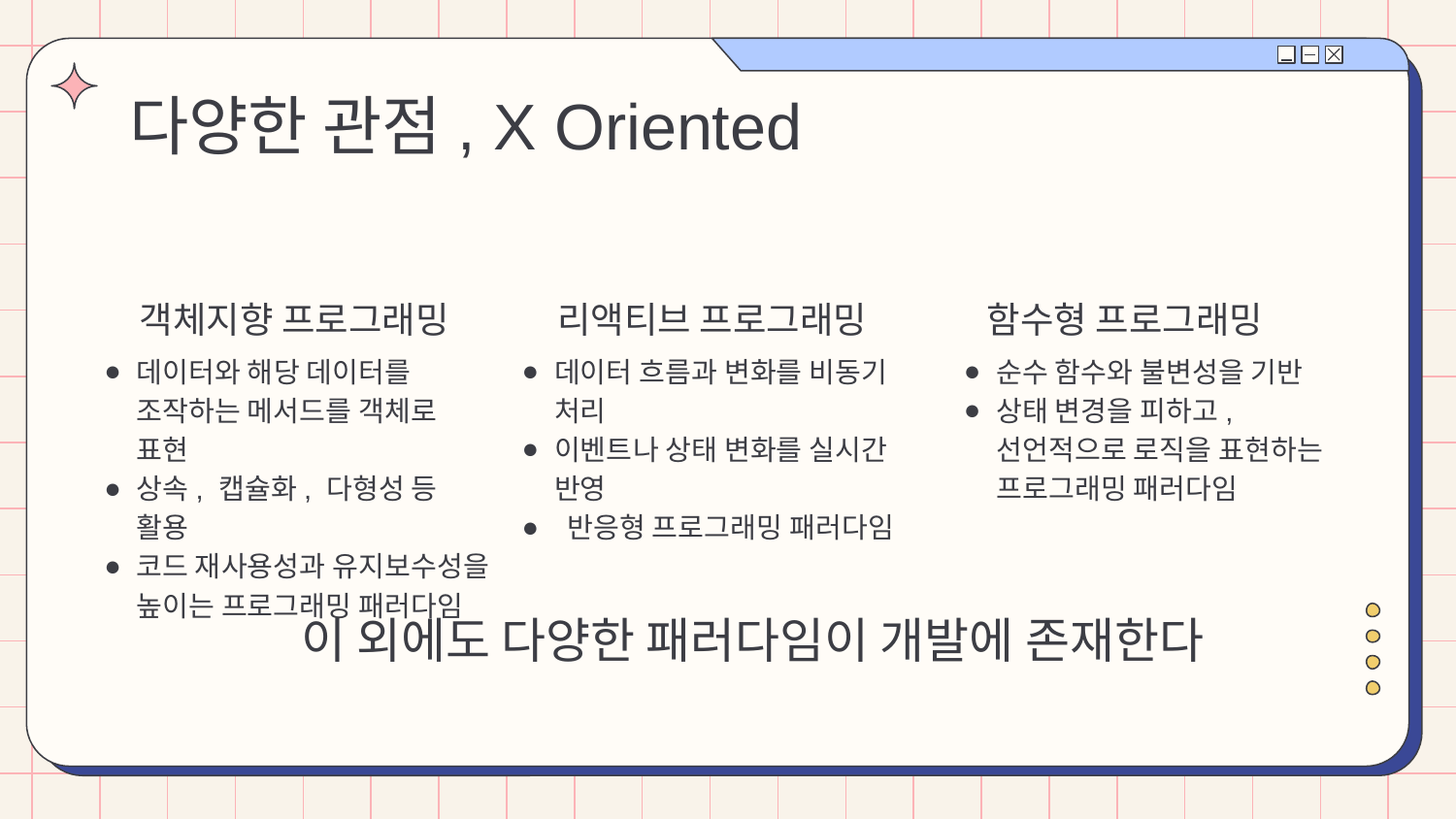

# 다양한 관점, X Oriented
객체지향 프로그래밍
리액티브 프로그래밍
함수형 프로그래밍
데이터와 해당 데이터를
조작하는 메서드를 객체로 표현
상속, 캡슐화, 다형성 등 활용
코드 재사용성과 유지보수성을 높이는 프로그래밍 패러다임
데이터 흐름과 변화를 비동기 처리
이벤트나 상태 변화를 실시간 반영
 반응형 프로그래밍 패러다임
순수 함수와 불변성을 기반
상태 변경을 피하고, 선언적으로 로직을 표현하는 프로그래밍 패러다임
이 외에도 다양한 패러다임이 개발에 존재한다